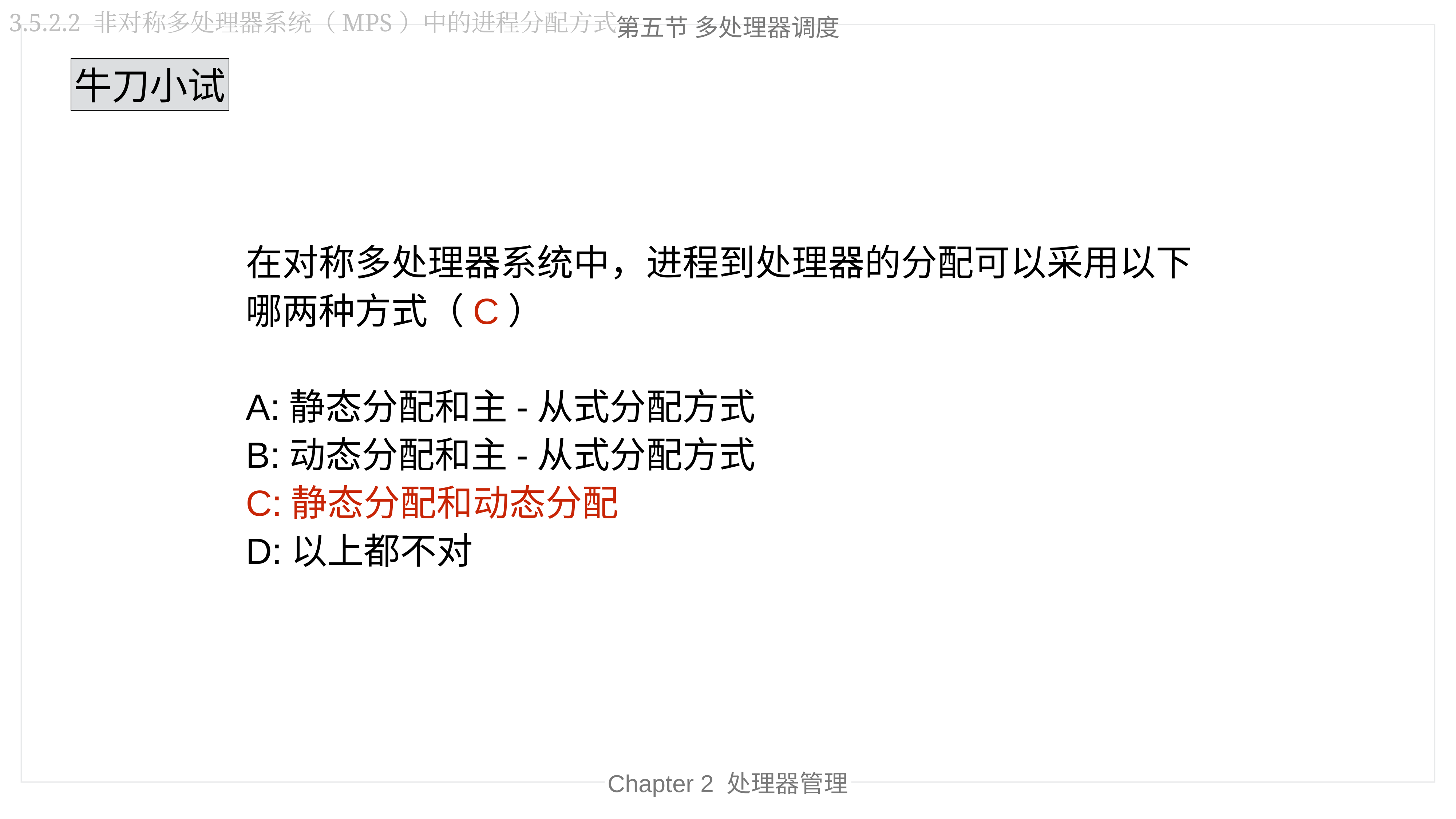

3.5.2.2 非对称多处理器系统（MPS）中的进程分配方式
第五节 多处理器调度
牛刀小试
在对称多处理器系统中，进程到处理器的分配可以采用以下哪两种方式（C）

A:静态分配和主-从式分配方式
B:动态分配和主-从式分配方式
C:静态分配和动态分配
D:以上都不对
Chapter 2 处理器管理